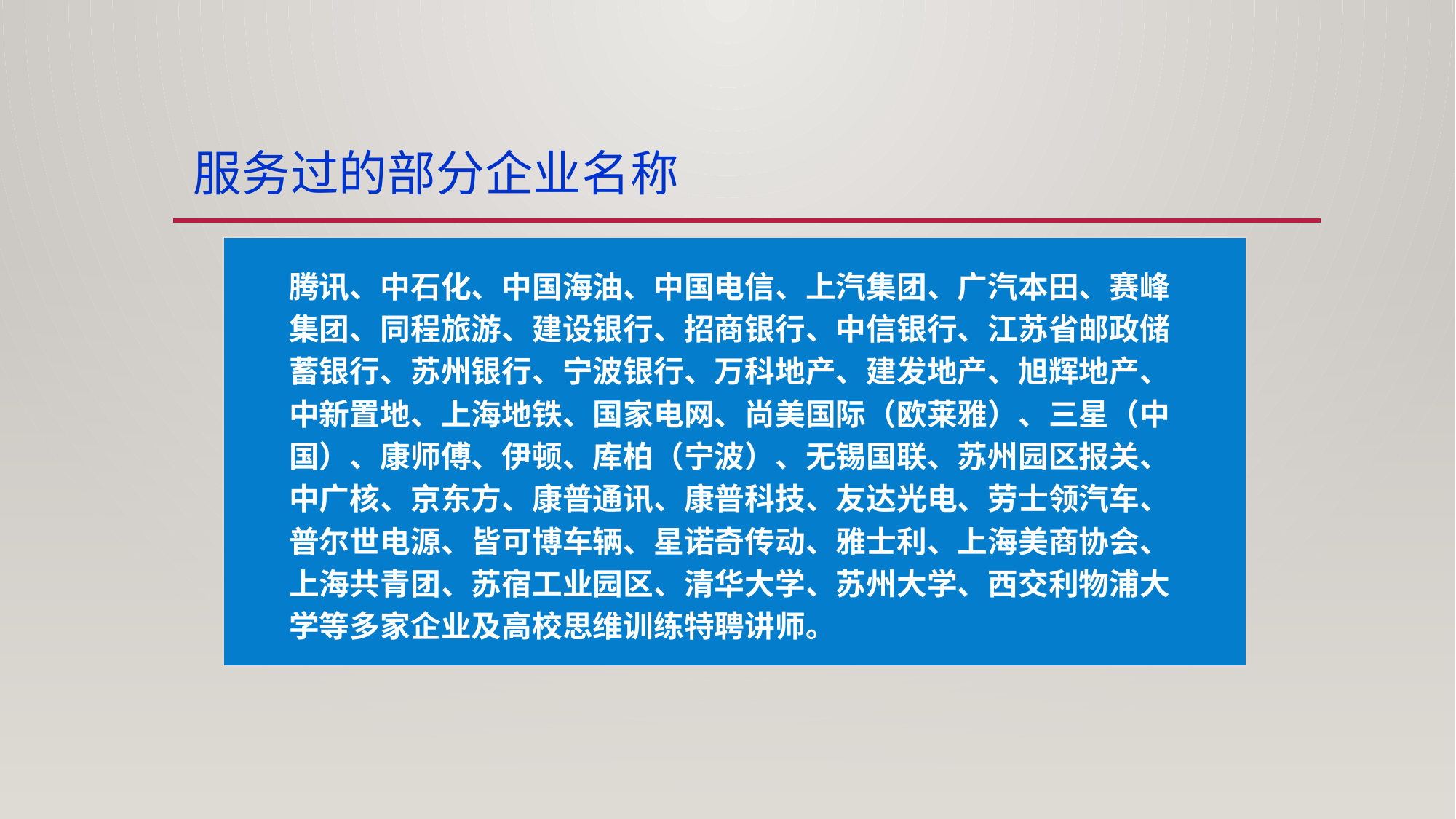

服务过的部分企业名称

腾讯、中石化、中国海油、中国电信、上汽集团、广汽本田、赛峰集团、同程旅游、建设银行、招商银行、中信银行、江苏省邮政储蓄银行、苏州银行、宁波银行、万科地产、建发地产、旭辉地产、中新置地、上海地铁、国家电网、尚美国际（欧莱雅）、三星（中国）、康师傅、伊顿、库柏（宁波）、无锡国联、苏州园区报关、中广核、京东方、康普通讯、康普科技、友达光电、劳士领汽车、普尔世电源、皆可博车辆、星诺奇传动、雅士利、上海美商协会、上海共青团、苏宿工业园区、清华大学、苏州大学、西交利物浦大学等多家企业及高校思维训练特聘讲师。